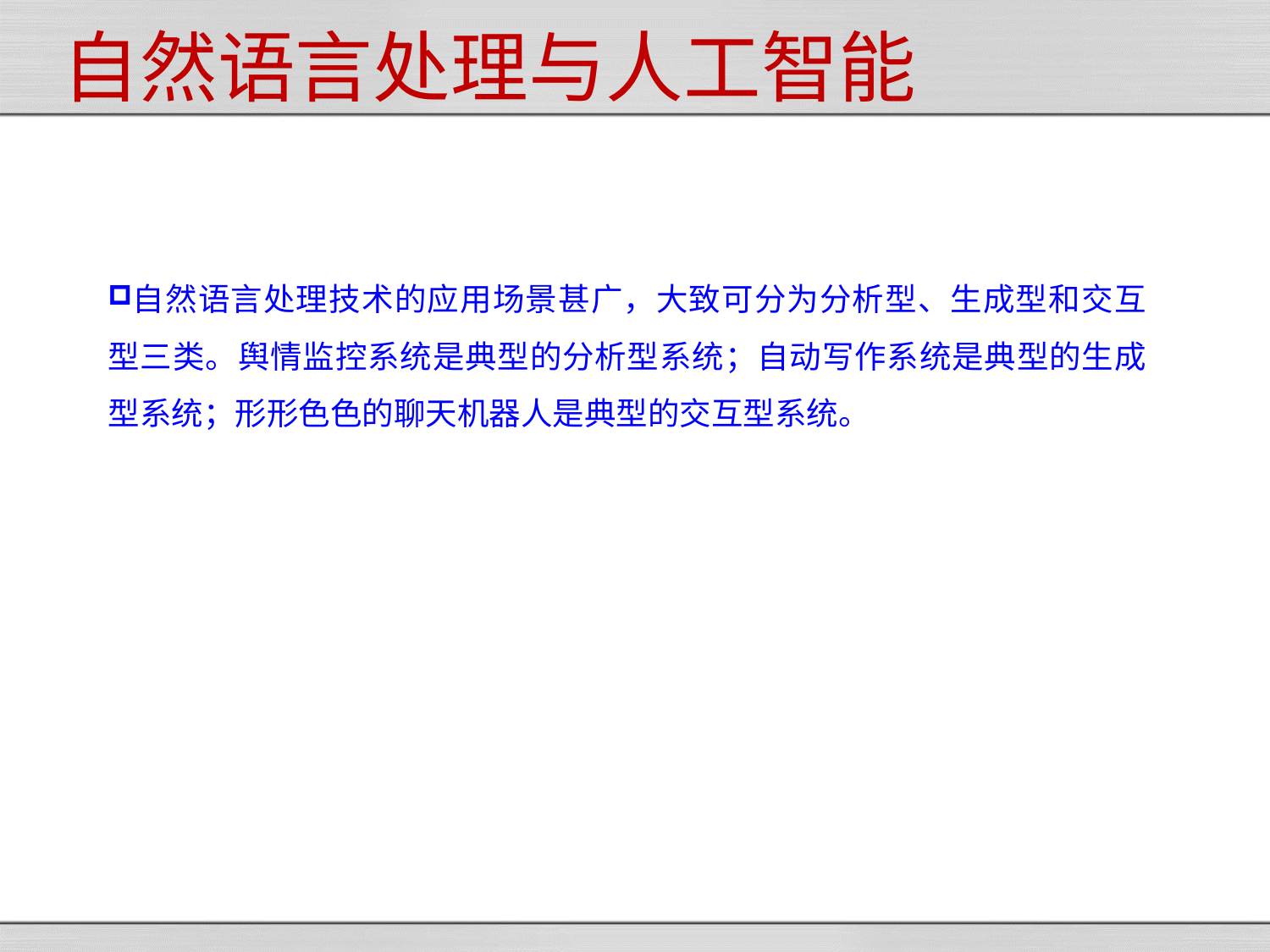

自然语言处理与人工智能
自然语言处理技术的应用场景甚广，大致可分为分析型、生成型和交互型三类。舆情监控系统是典型的分析型系统；自动写作系统是典型的生成型系统；形形色色的聊天机器人是典型的交互型系统。